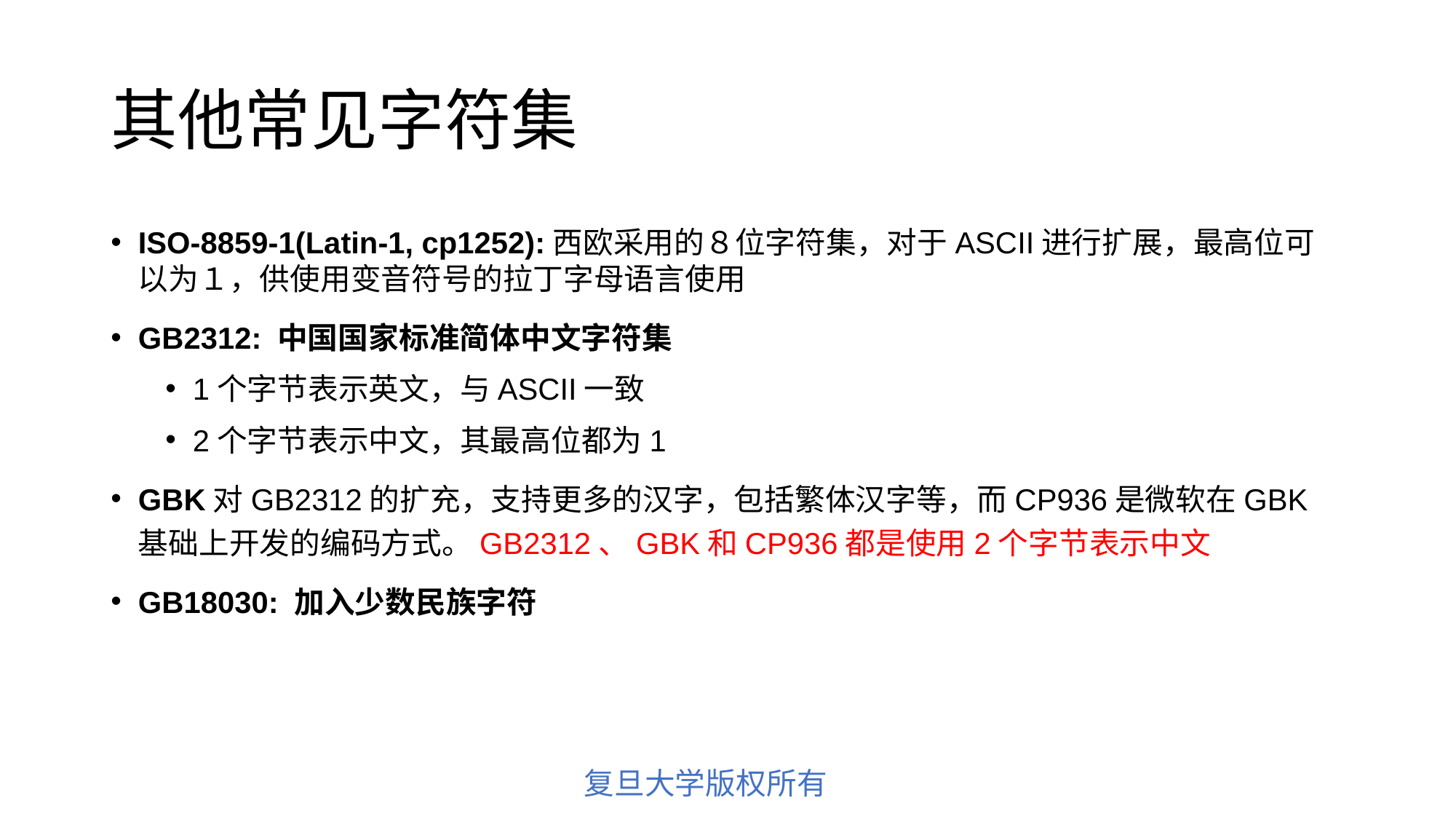

# 其他常见字符集
ISO-8859-1(Latin-1, cp1252):西欧采用的８位字符集，对于ASCII进行扩展，最高位可以为１，供使用变音符号的拉丁字母语言使用
GB2312: 中国国家标准简体中文字符集
1个字节表示英文，与ASCII一致
2个字节表示中文，其最高位都为1
GBK对GB2312的扩充，支持更多的汉字，包括繁体汉字等，而CP936是微软在GBK基础上开发的编码方式。GB2312、GBK和CP936都是使用2个字节表示中文
GB18030: 加入少数民族字符